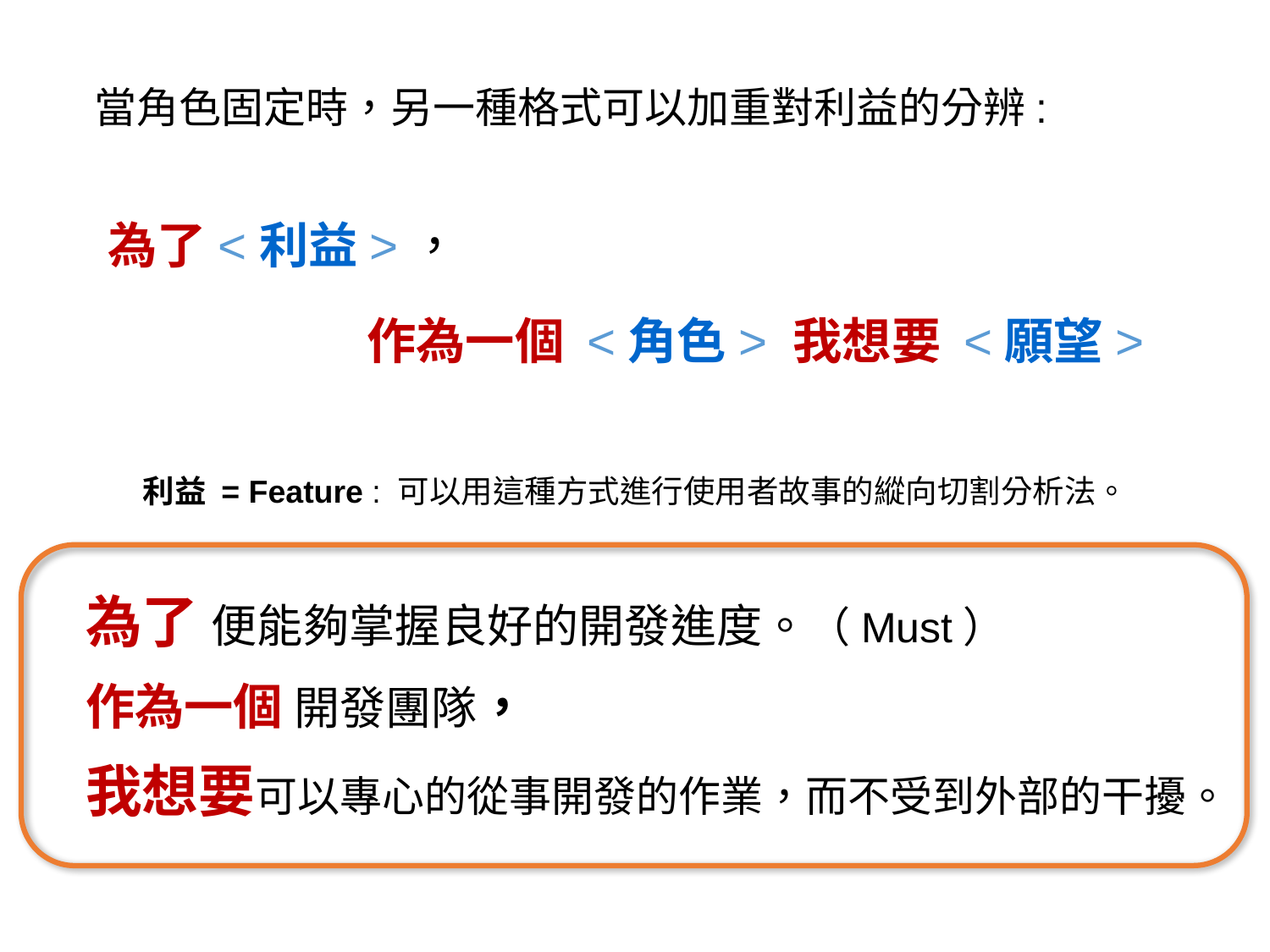

當角色固定時，另一種格式可以加重對利益的分辨:
為了<利益>，
作為一個 <角色> 我想要 <願望>
利益 = Feature : 可以用這種方式進行使用者故事的縱向切割分析法。

為了 便能夠掌握良好的開發進度。（Must）
作為一個 開發團隊，
我想要可以專心的從事開發的作業，而不受到外部的干擾。